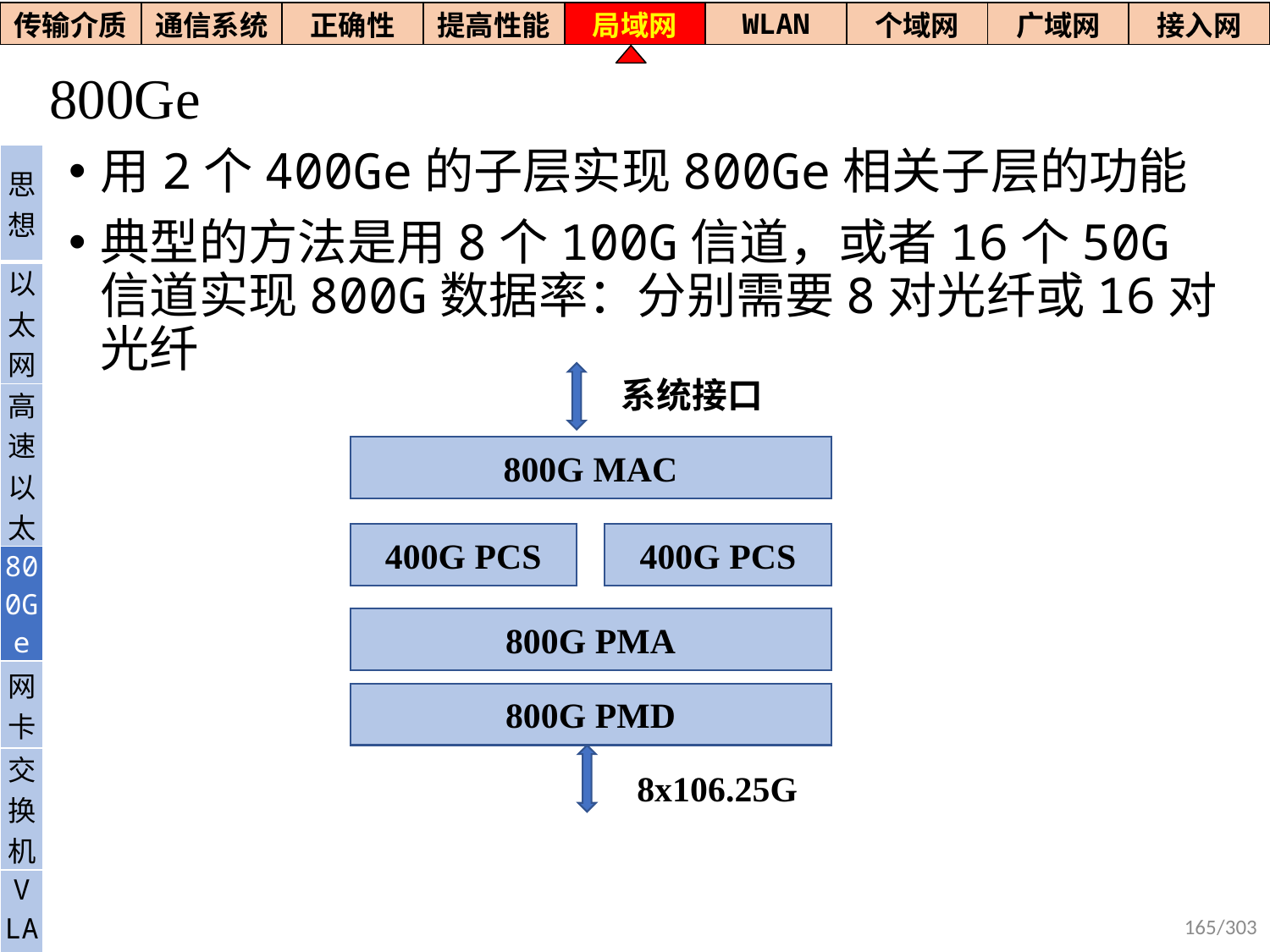

| 传输介质 | 通信系统 | 正确性 | 提高性能 | 局域网 | WLAN | 个域网 | 广域网 | 接入网 |
| --- | --- | --- | --- | --- | --- | --- | --- | --- |

# 800Ge
用2个400Ge的子层实现800Ge相关子层的功能
典型的方法是用8个100G信道，或者16个50G信道实现800G数据率：分别需要8对光纤或16对光纤
| 思想 |
| --- |
| 以太网 |
| 高速以太 |
| 800Ge |
| 网卡 |
| 交换机 |
| V LAN |

系统接口
800G MAC
400G PCS
400G PCS
800G PMA
800G PMD

8x106.25G
165/303